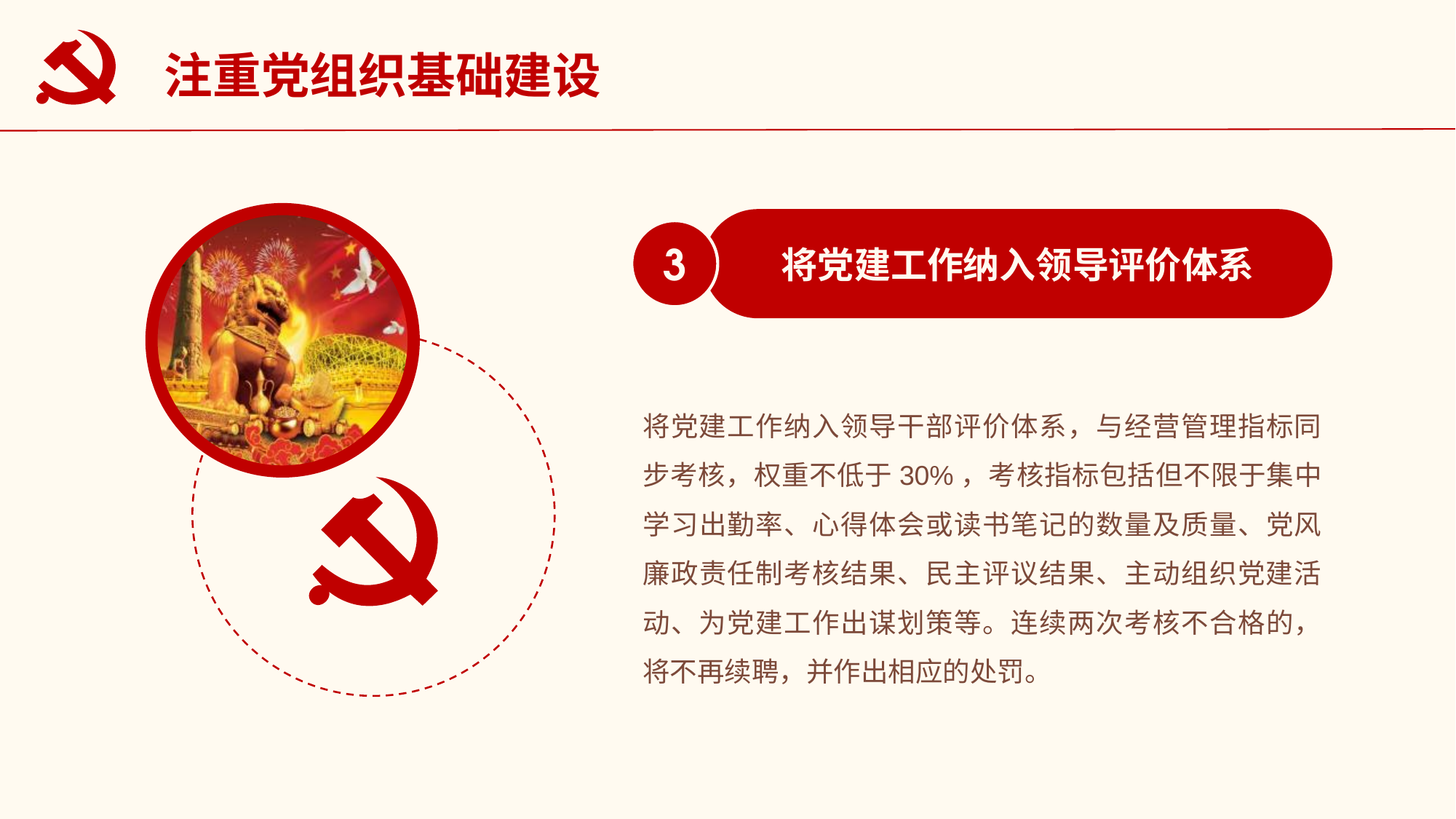

注重党组织基础建设

将党建工作纳入领导评价体系
3

将党建工作纳入领导干部评价体系，与经营管理指标同步考核，权重不低于30%，考核指标包括但不限于集中学习出勤率、心得体会或读书笔记的数量及质量、党风廉政责任制考核结果、民主评议结果、主动组织党建活动、为党建工作出谋划策等。连续两次考核不合格的，将不再续聘，并作出相应的处罚。